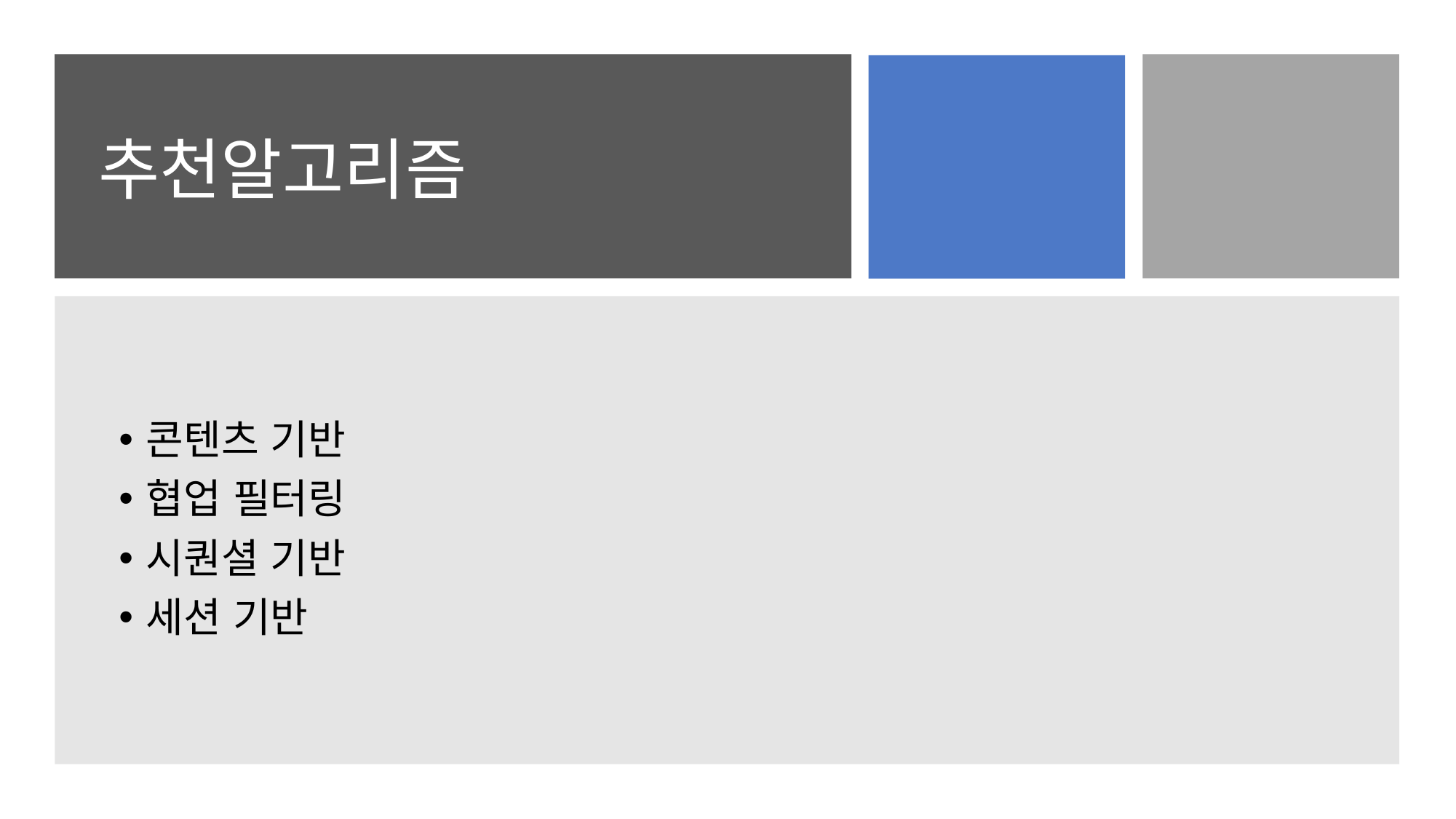

# 추천알고리즘

콘텐츠 기반
협업 필터링
시퀀셜 기반
세션 기반